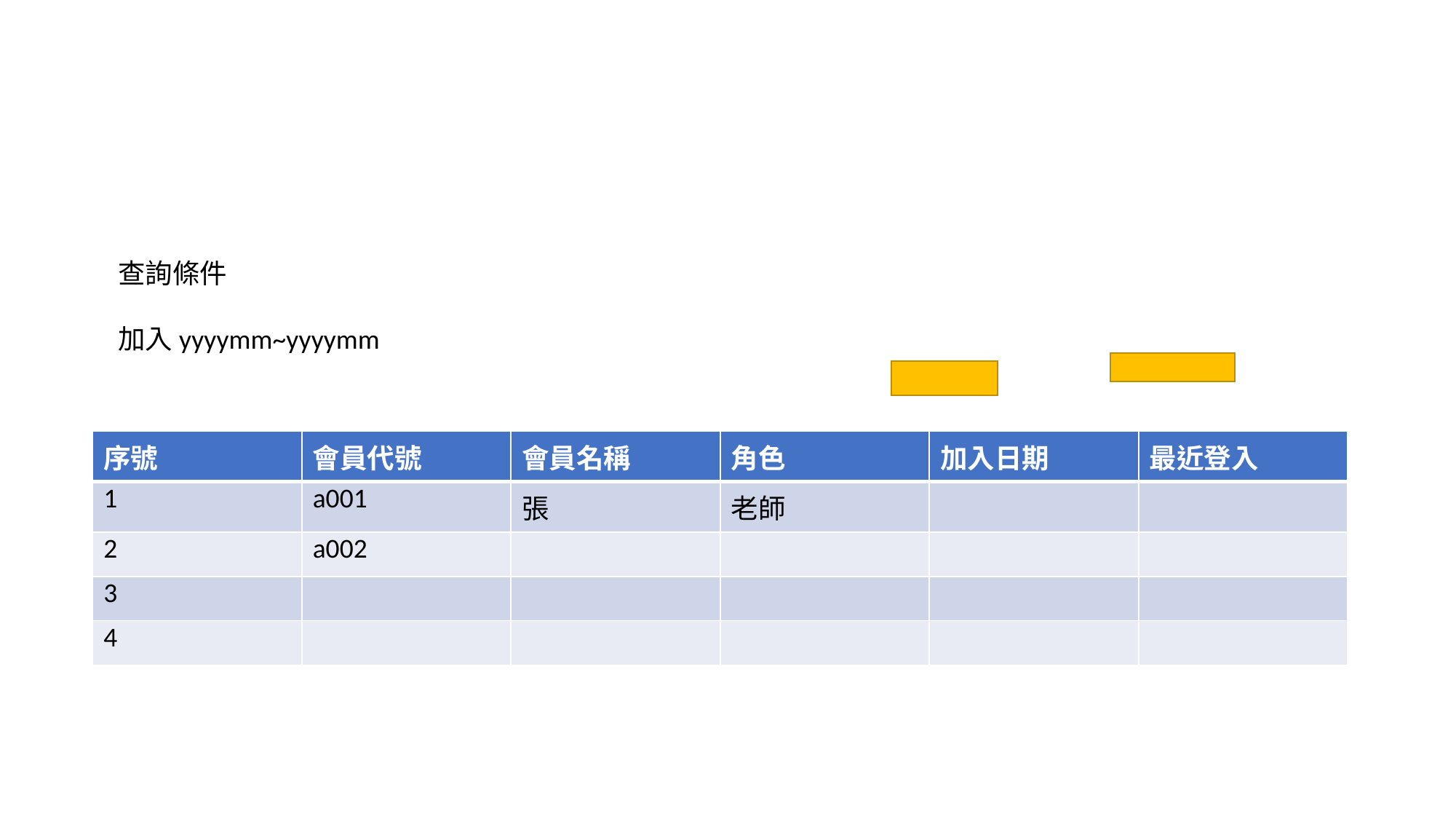

#
查詢條件

加入yyyymm~yyyymm

| 序號 | 會員代號 | 會員名稱 | 角色 | 加入日期 | 最近登入 |
| --- | --- | --- | --- | --- | --- |
| 1 | a001 | 張 | 老師 |  |  |
| 2 | a002 |  |  |  |  |
| 3 |  |  |  |  |  |
| 4 |  |  |  |  |  |